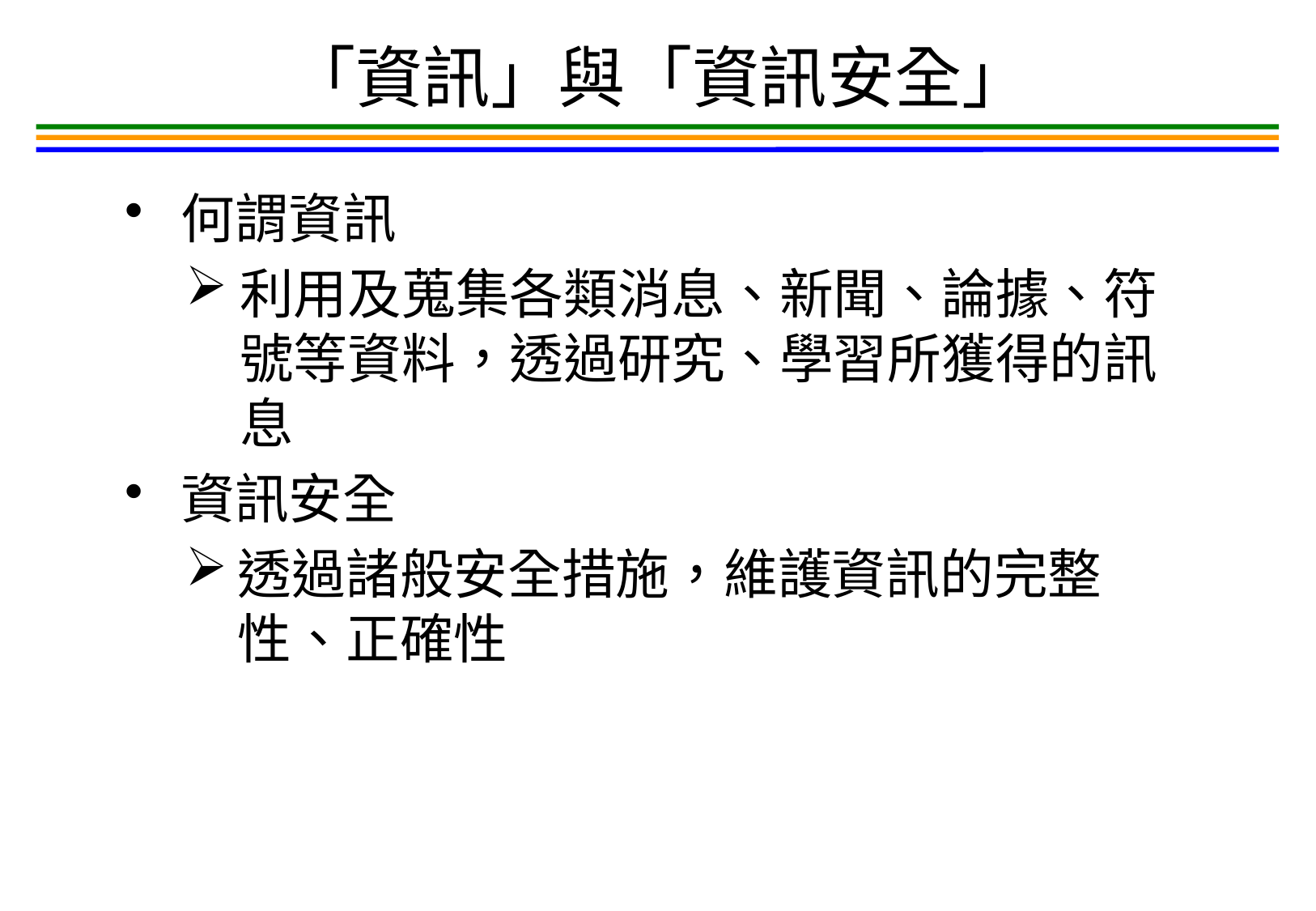

# 「資訊」與「資訊安全」
何謂資訊
利用及蒐集各類消息、新聞、論據、符號等資料，透過研究、學習所獲得的訊息
資訊安全
透過諸般安全措施，維護資訊的完整性、正確性